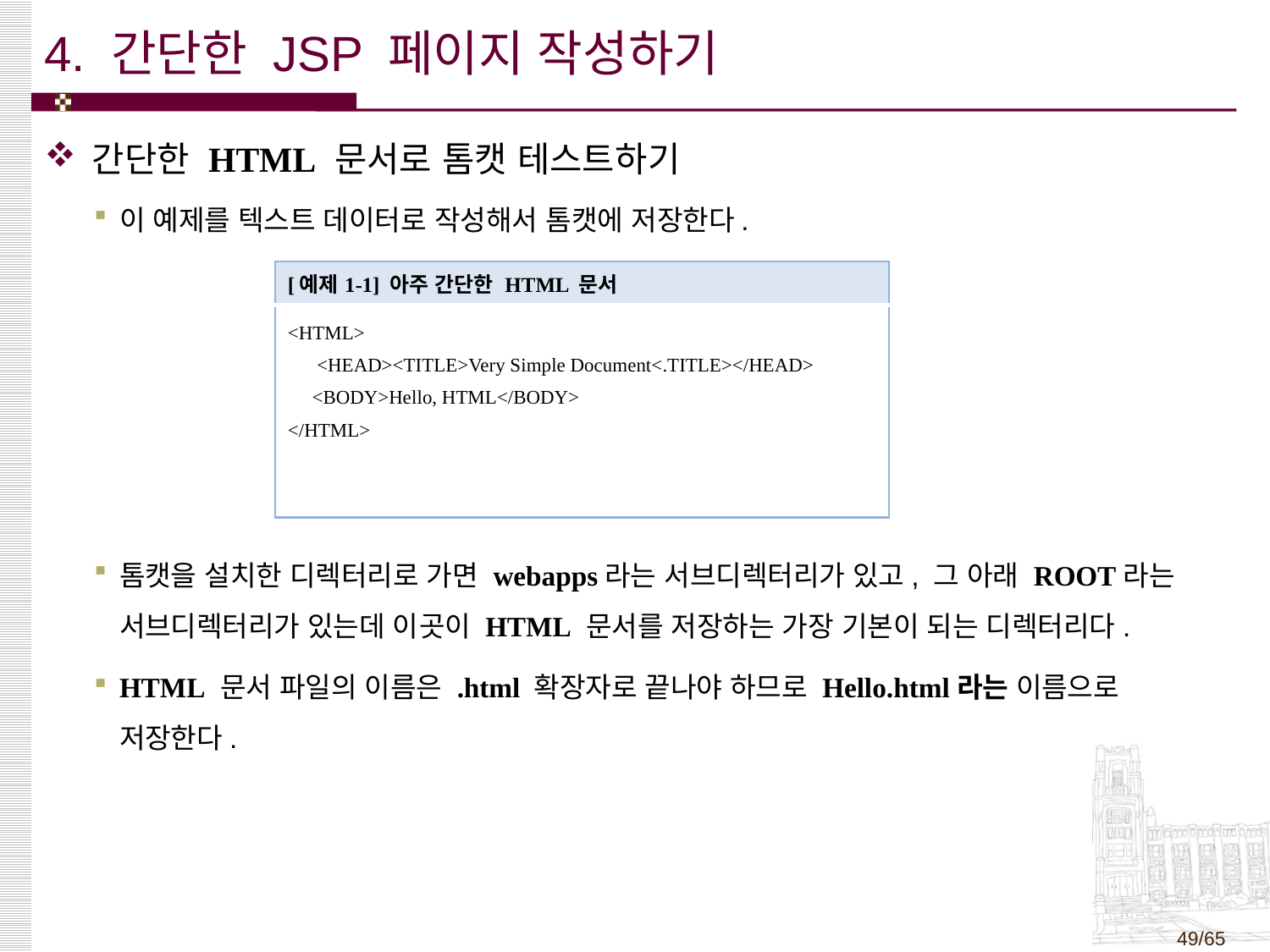

# 4. 간단한 JSP 페이지 작성하기
간단한 HTML 문서로 톰캣 테스트하기
이 예제를 텍스트 데이터로 작성해서 톰캣에 저장한다.

톰캣을 설치한 디렉터리로 가면 webapps라는 서브디렉터리가 있고, 그 아래 ROOT라는 서브디렉터리가 있는데 이곳이 HTML 문서를 저장하는 가장 기본이 되는 디렉터리다.
HTML 문서 파일의 이름은 .html 확장자로 끝나야 하므로 Hello.html라는 이름으로 저장한다.

| [예제1-1] 아주 간단한 HTML 문서 |
| --- |
| <HTML> <HEAD><TITLE>Very Simple Document<.TITLE></HEAD> <BODY>Hello, HTML</BODY> </HTML> |